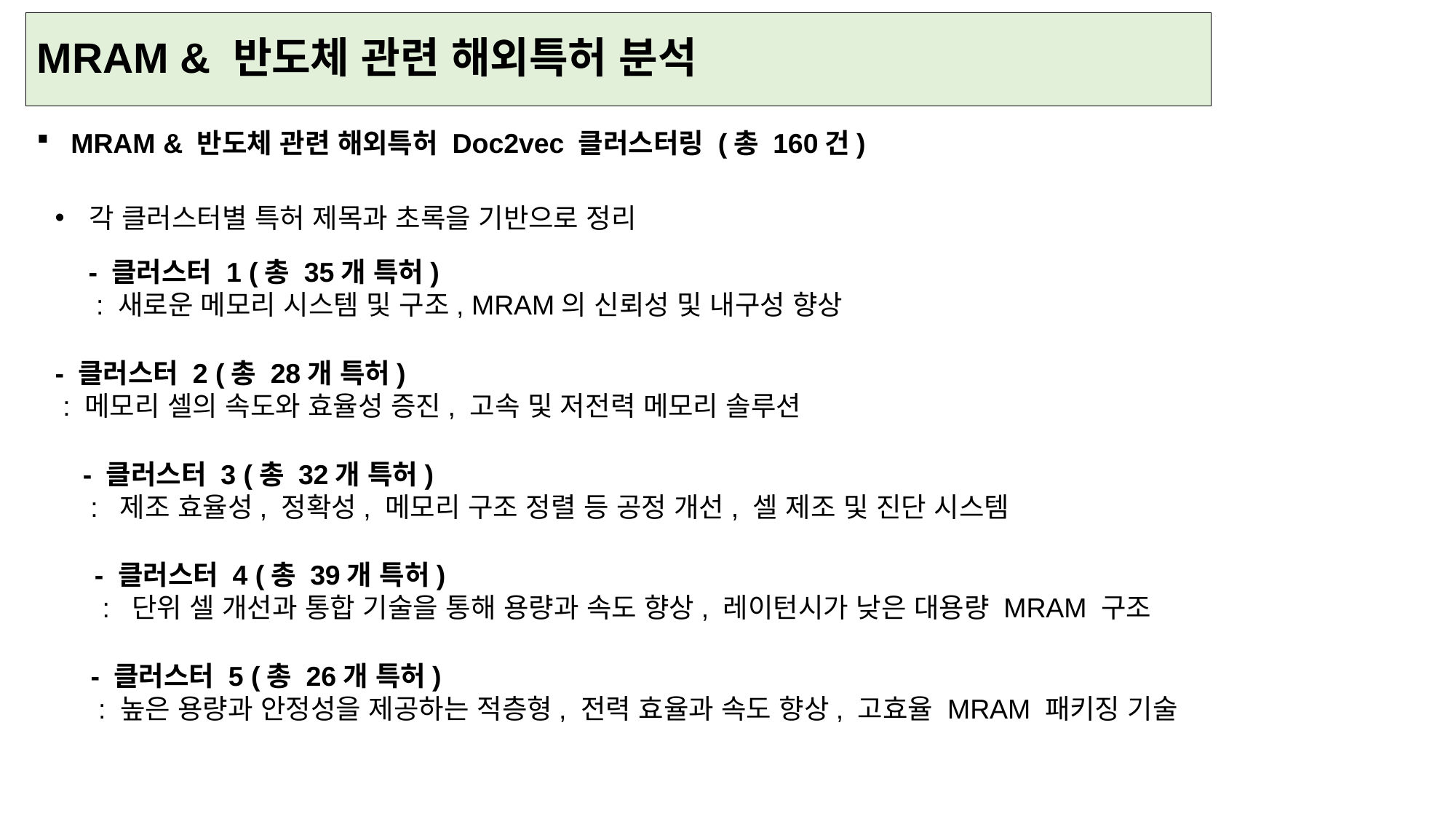

# MRAM & 반도체 관련 해외특허 분석
MRAM & 반도체 관련 해외특허 Doc2vec 클러스터링 (총 160건)
각 클러스터별 특허 제목과 초록을 기반으로 정리
- 클러스터 1 (총 35개 특허)
 : 새로운 메모리 시스템 및 구조, MRAM의 신뢰성 및 내구성 향상
- 클러스터 2 (총 28개 특허)
 : 메모리 셀의 속도와 효율성 증진, 고속 및 저전력 메모리 솔루션
- 클러스터 3 (총 32개 특허)
 :  제조 효율성, 정확성, 메모리 구조 정렬 등 공정 개선, 셀 제조 및 진단 시스템
- 클러스터 4 (총 39개 특허)
 :  단위 셀 개선과 통합 기술을 통해 용량과 속도 향상, 레이턴시가 낮은 대용량 MRAM 구조
- 클러스터 5 (총 26개 특허)
 : 높은 용량과 안정성을 제공하는 적층형, 전력 효율과 속도 향상, 고효율 MRAM 패키징 기술